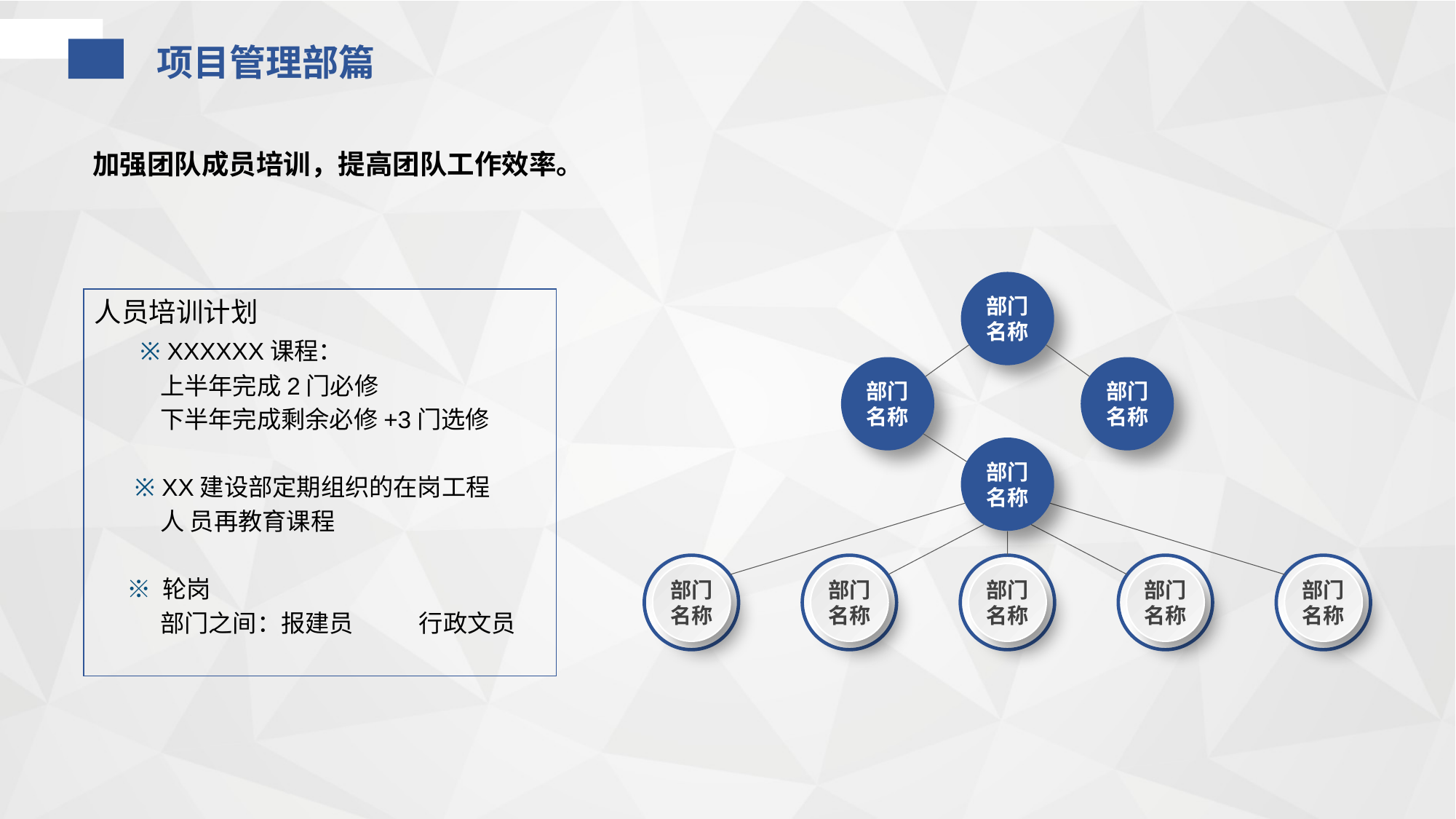

项目管理部篇

# 加强团队成员培训，提高团队工作效率。
部门
名称

部门
名称
部门
名称

部门
名称

部门
名称
部门
名称
部门
名称
部门
名称
部门
名称
人员培训计划
      ※ XXXXXX课程：
           上半年完成2门必修
           下半年完成剩余必修+3门选修

      ※ XX建设部定期组织的在岗工程
           人 员再教育课程

      ※ 轮岗
           部门之间：报建员            行政文员